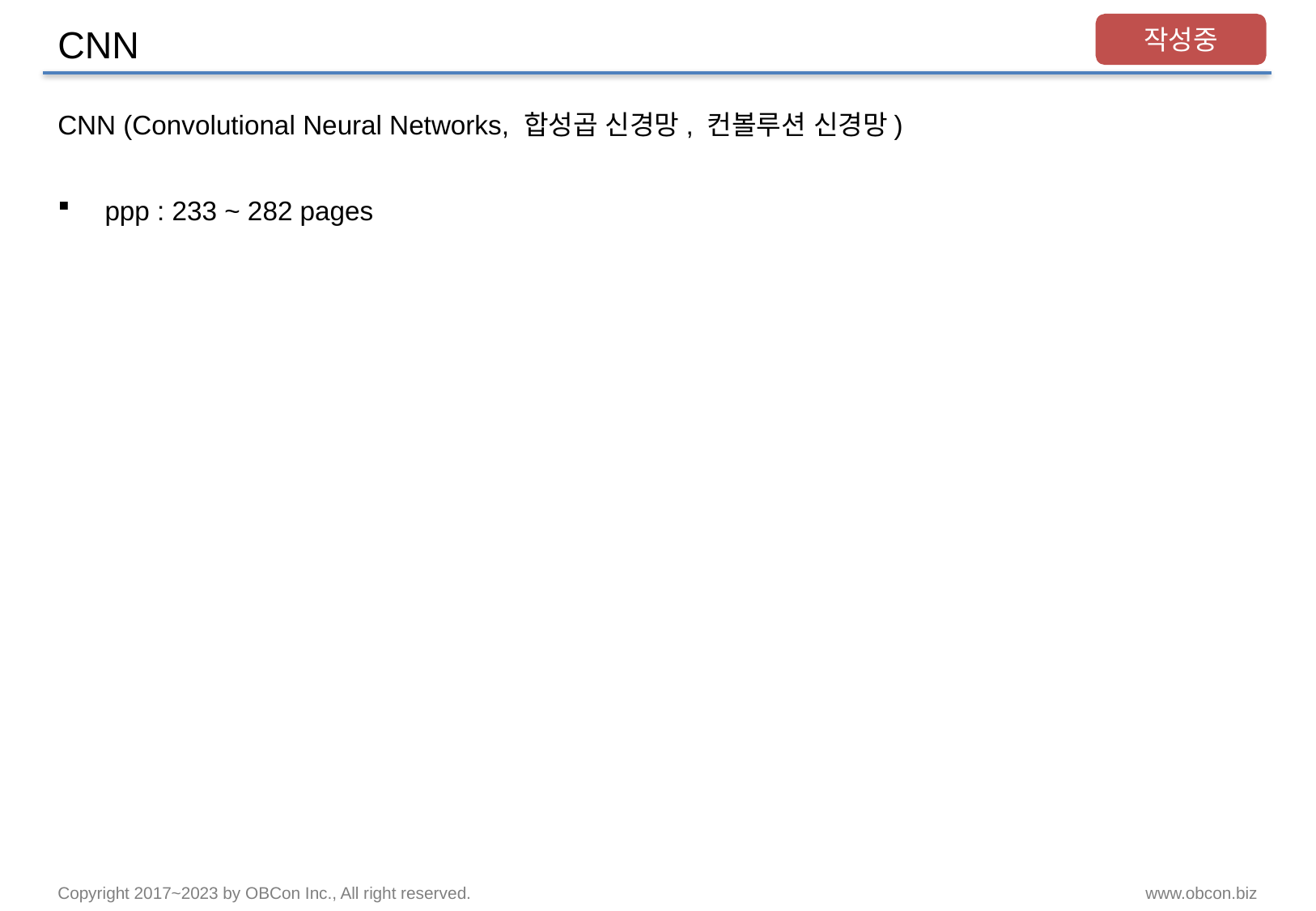

# CNN
작성중
CNN (Convolutional Neural Networks, 합성곱 신경망, 컨볼루션 신경망)
ppp : 233 ~ 282 pages